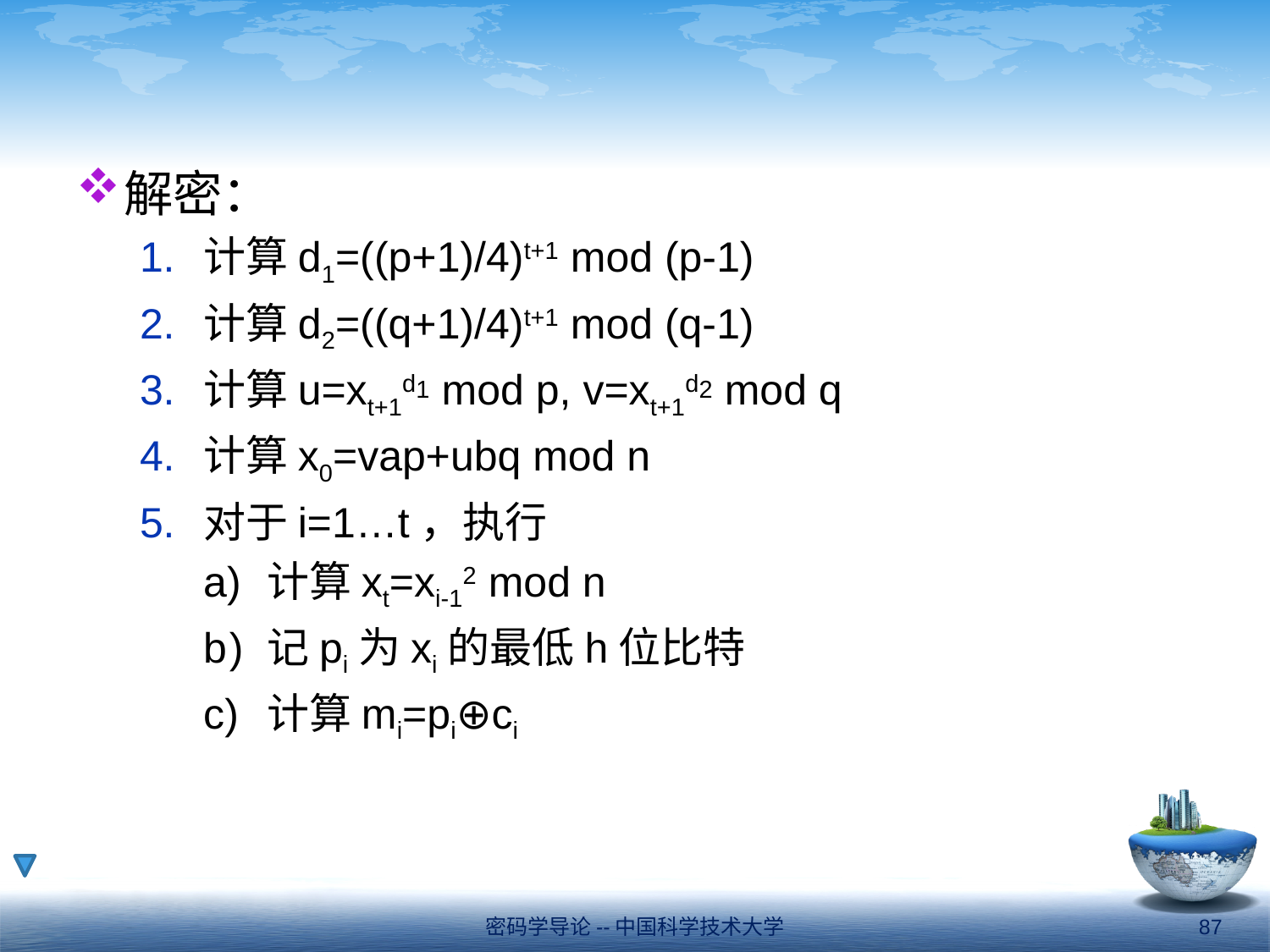

#
解密：
计算d1=((p+1)/4)t+1 mod (p-1)
计算d2=((q+1)/4)t+1 mod (q-1)
计算u=xt+1d1 mod p, v=xt+1d2 mod q
计算x0=vap+ubq mod n
对于i=1…t，执行
计算xt=xi-12 mod n
记pi为xi的最低h位比特
计算mi=pi⊕ci

密码学导论--中国科学技术大学
87